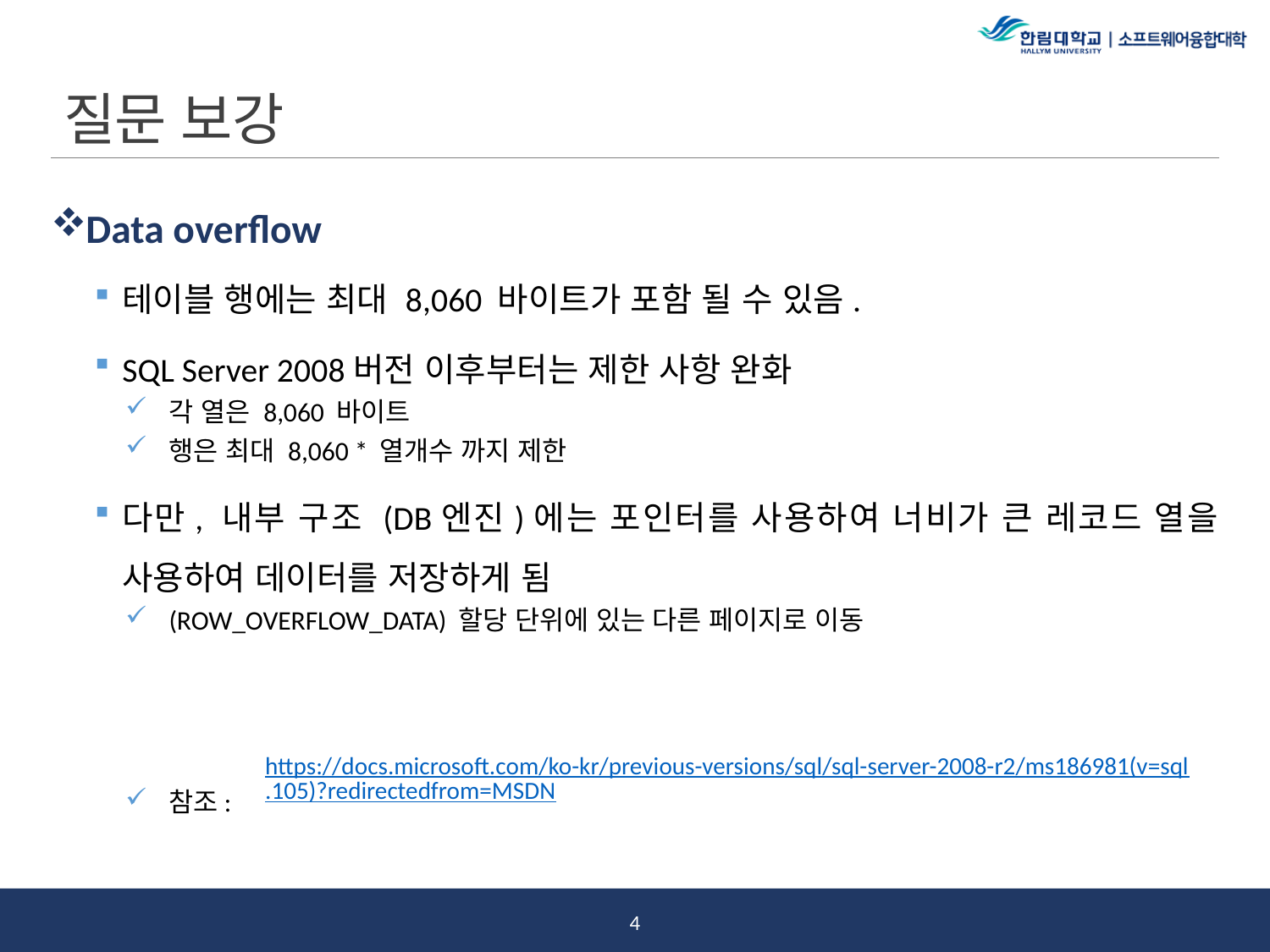

# 질문 보강
Data overflow
테이블 행에는 최대 8,060 바이트가 포함 될 수 있음.
SQL Server 2008버전 이후부터는 제한 사항 완화
각 열은 8,060 바이트
행은 최대 8,060 * 열개수 까지 제한
다만, 내부 구조 (DB엔진)에는 포인터를 사용하여 너비가 큰 레코드 열을 사용하여 데이터를 저장하게 됨
(ROW_OVERFLOW_DATA) 할당 단위에 있는 다른 페이지로 이동

참조:
https://docs.microsoft.com/ko-kr/previous-versions/sql/sql-server-2008-r2/ms186981(v=sql.105)?redirectedfrom=MSDN
4